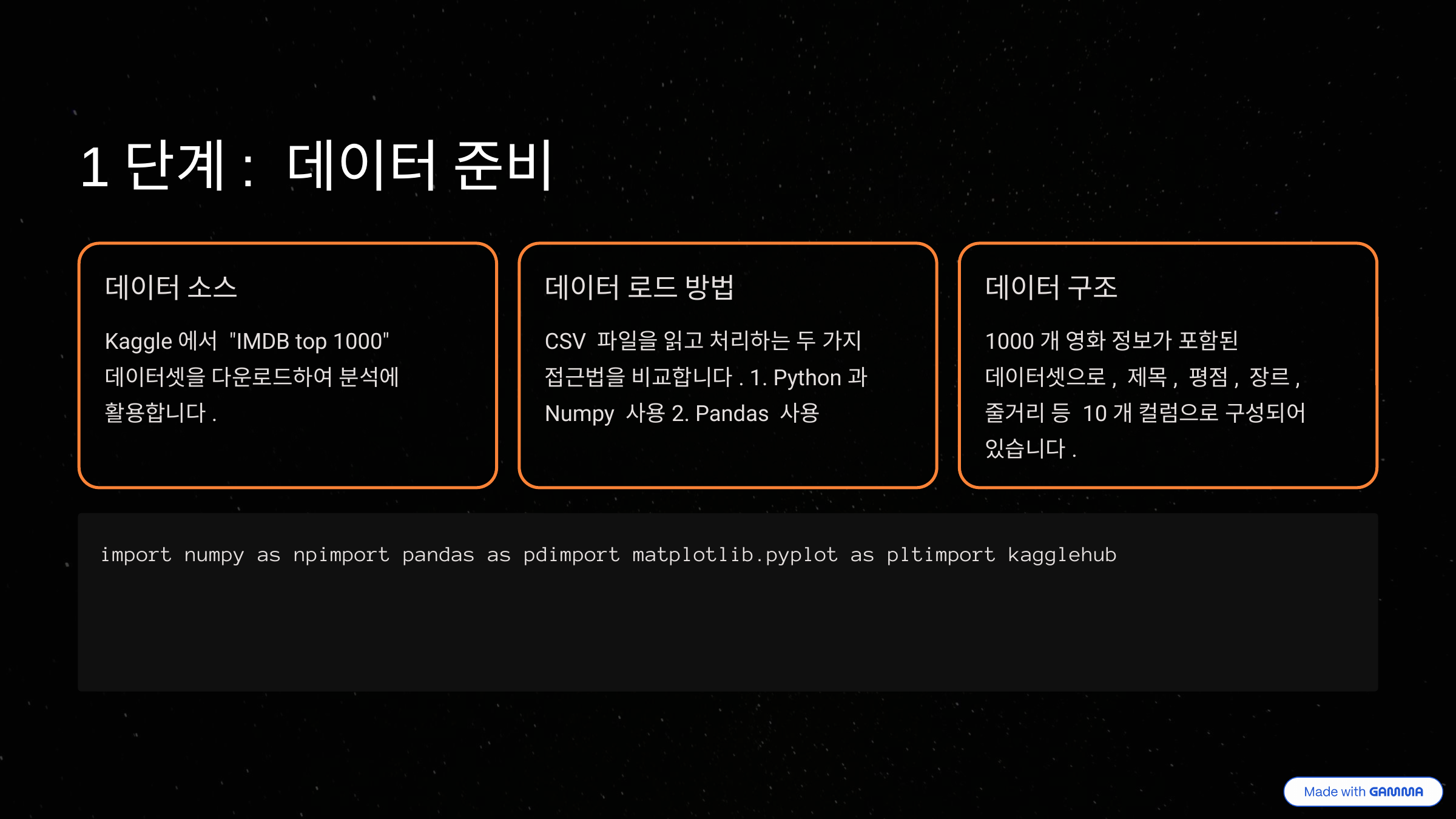

1단계: 데이터 준비

데이터 소스
데이터 로드 방법
데이터 구조
Kaggle에서 "IMDB top 1000" 데이터셋을 다운로드하여 분석에 활용합니다.
CSV 파일을 읽고 처리하는 두 가지 접근법을 비교합니다. 1. Python과 Numpy 사용2. Pandas 사용
1000개 영화 정보가 포함된 데이터셋으로, 제목, 평점, 장르, 줄거리 등 10개 컬럼으로 구성되어 있습니다.

import numpy as npimport pandas as pdimport matplotlib.pyplot as pltimport kagglehub